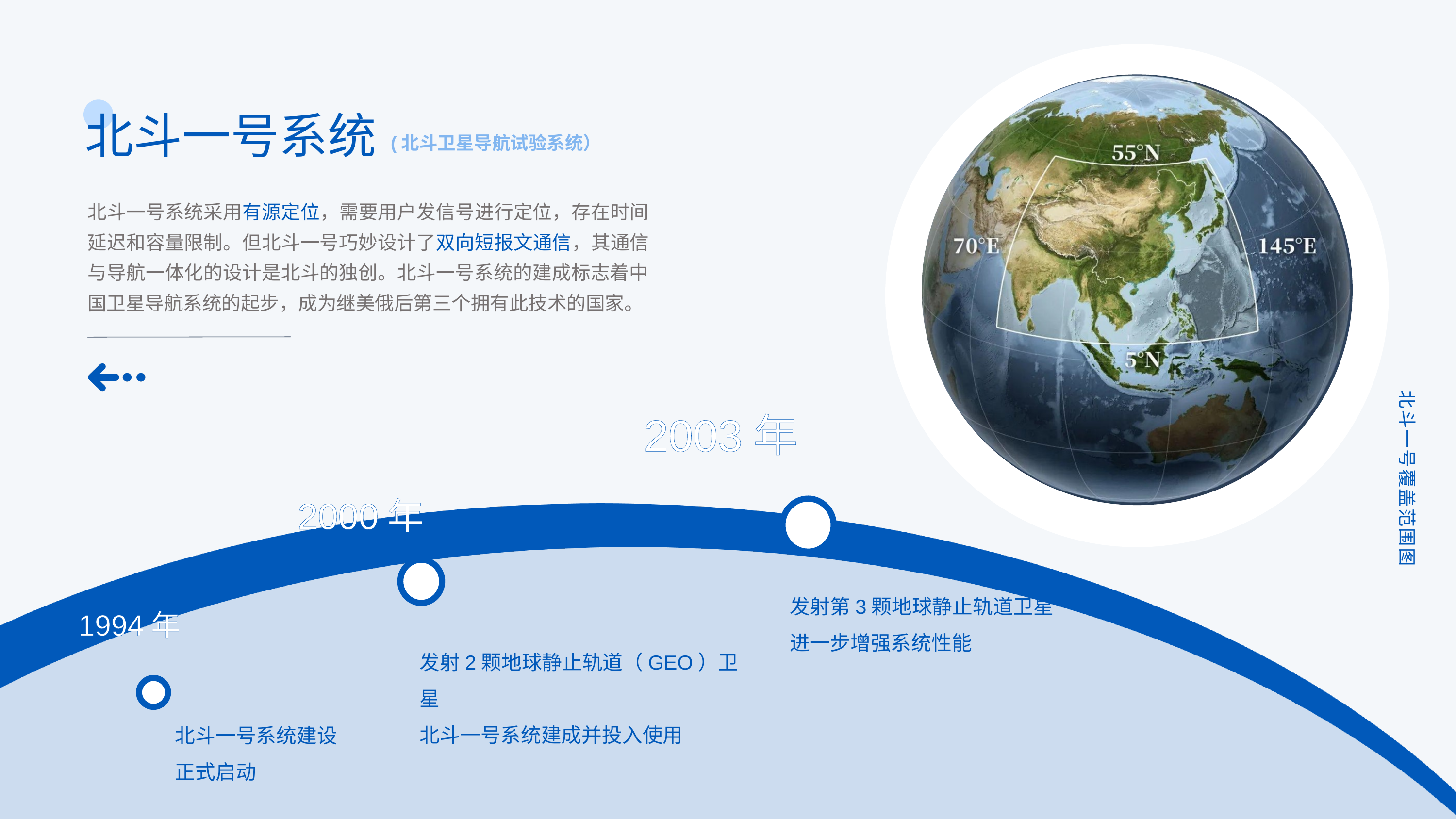

北斗一号系统
(北斗卫星导航试验系统）
北斗一号系统采用有源定位，需要用户发信号进行定位，存在时间延迟和容量限制。但北斗一号巧妙设计了双向短报文通信，其通信与导航一体化的设计是北斗的独创。北斗一号系统的建成标志着中国卫星导航系统的起步，成为继美俄后第三个拥有此技术的国家。

北斗一号覆盖范围图
2003年

2000年

发射第3颗地球静止轨道卫星
进一步增强系统性能
1994年
发射2颗地球静止轨道（GEO）卫星
北斗一号系统建成并投入使用

北斗一号系统建设正式启动